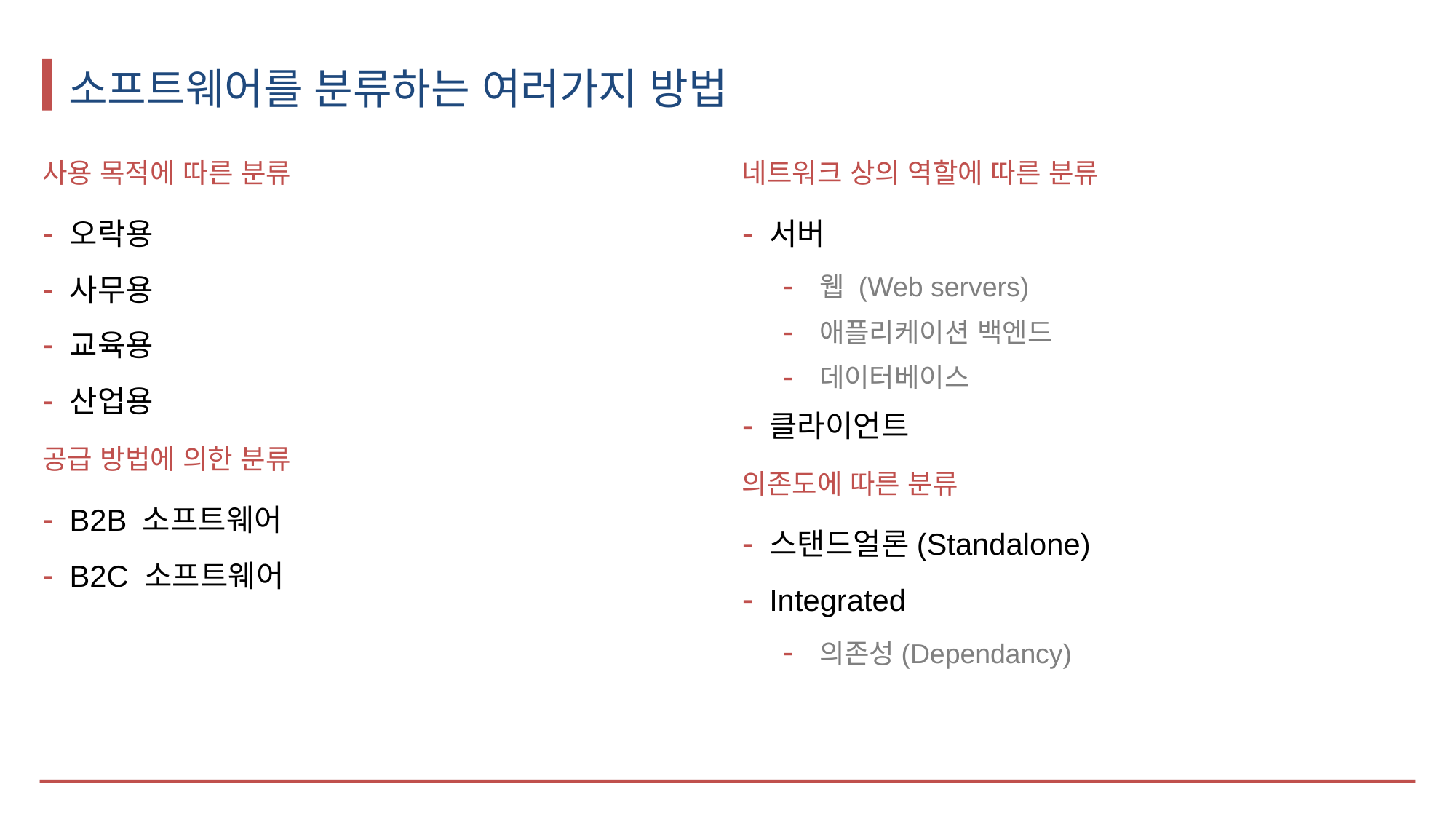

# 소프트웨어를 분류하는 여러가지 방법
사용 목적에 따른 분류
오락용
사무용
교육용
산업용
공급 방법에 의한 분류
B2B 소프트웨어
B2C 소프트웨어
네트워크 상의 역할에 따른 분류
서버
웹 (Web servers)
애플리케이션 백엔드
데이터베이스
클라이언트
의존도에 따른 분류
스탠드얼론(Standalone)
Integrated
의존성(Dependancy)